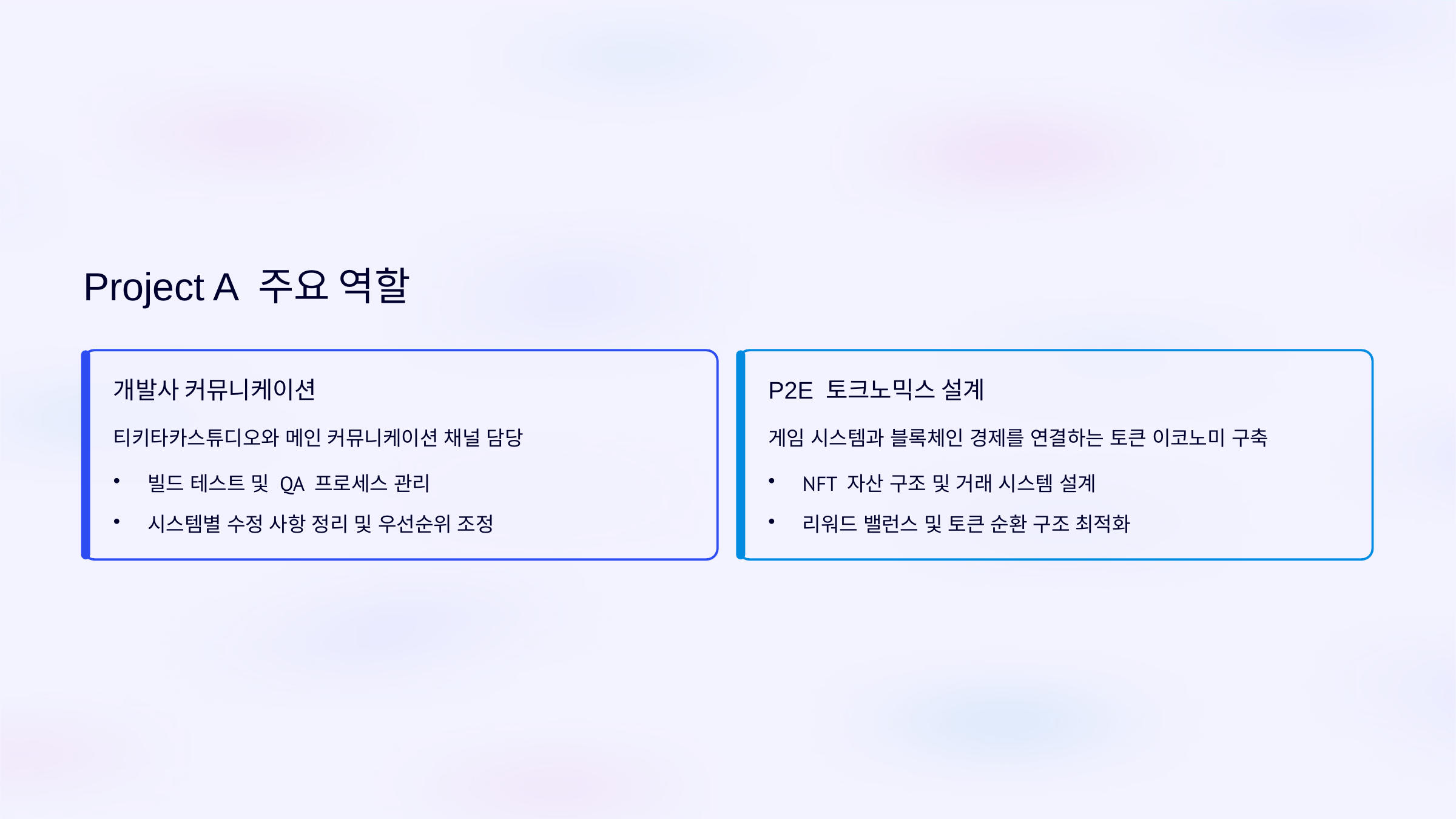

Project A 주요 역할

개발사 커뮤니케이션
P2E 토크노믹스 설계
티키타카스튜디오와 메인 커뮤니케이션 채널 담당
게임 시스템과 블록체인 경제를 연결하는 토큰 이코노미 구축
빌드 테스트 및 QA 프로세스 관리
NFT 자산 구조 및 거래 시스템 설계
시스템별 수정 사항 정리 및 우선순위 조정
리워드 밸런스 및 토큰 순환 구조 최적화